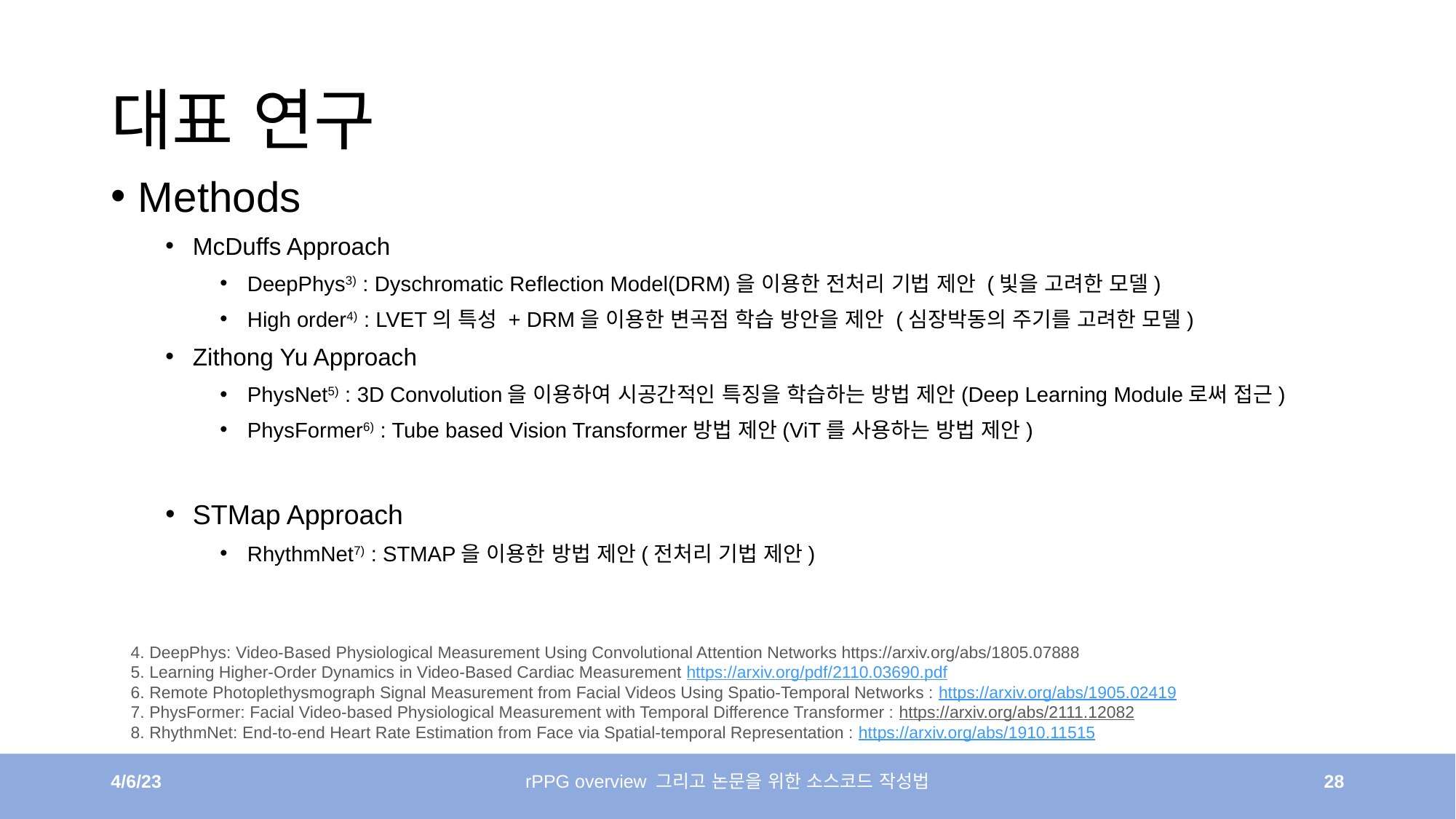

# 대표 연구
Methods
McDuffs Approach
DeepPhys3) : Dyschromatic Reflection Model(DRM)을 이용한 전처리 기법 제안 (빛을 고려한 모델)
High order4) : LVET의 특성 + DRM을 이용한 변곡점 학습 방안을 제안 (심장박동의 주기를 고려한 모델)
Zithong Yu Approach
PhysNet5) : 3D Convolution을 이용하여 시공간적인 특징을 학습하는 방법 제안(Deep Learning Module로써 접근)
PhysFormer6) : Tube based Vision Transformer방법 제안(ViT를 사용하는 방법 제안)

STMap Approach
RhythmNet7) : STMAP을 이용한 방법 제안(전처리 기법 제안)

4. DeepPhys: Video-Based Physiological Measurement Using Convolutional Attention Networks https://arxiv.org/abs/1805.07888
5. Learning Higher-Order Dynamics in Video-Based Cardiac Measurement https://arxiv.org/pdf/2110.03690.pdf
6. Remote Photoplethysmograph Signal Measurement from Facial Videos Using Spatio-Temporal Networks : https://arxiv.org/abs/1905.02419
7. PhysFormer: Facial Video-based Physiological Measurement with Temporal Difference Transformer : https://arxiv.org/abs/2111.12082
8. RhythmNet: End-to-end Heart Rate Estimation from Face via Spatial-temporal Representation : https://arxiv.org/abs/1910.11515
4/6/23
rPPG overview 그리고 논문을 위한 소스코드 작성법
28